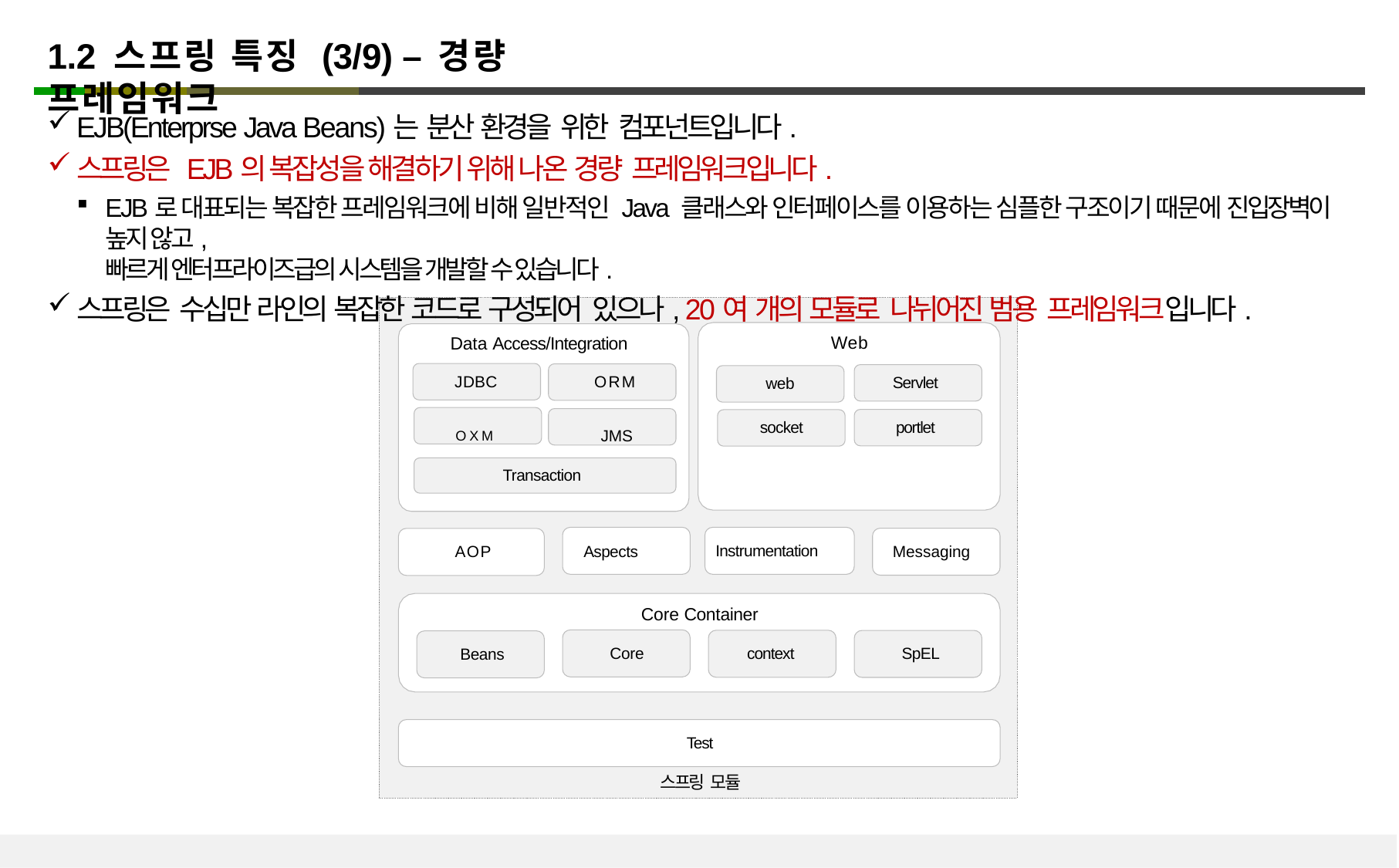

# 1.2 스프링 특징 (3/9) – 경량 프레임워크
EJB(Enterprse Java Beans)는 분산 환경을 위한 컴포넌트입니다.
스프링은 EJB의 복잡성을 해결하기 위해 나온 경량 프레임워크입니다.
EJB로 대표되는 복잡한 프레임워크에 비해 일반적인 Java 클래스와 인터페이스를 이용하는 심플한 구조이기 때문에 진입장벽이 높지 않고,
빠르게 엔터프라이즈급의 시스템을 개발할 수 있습니다.
스프링은 수십만 라인의  복잡한  코드로  구성되어  있으나, 20여 개의 모듈로  나뉘어진 범용 프레임워크입니다.

Web
Data Access/Integration
JDBC	ORM

OXM	JMS

Servlet
web

portlet
socket

Transaction

Instrumentation
AOP
Aspects
Messaging

Core Container

Core
context
SpEL
Beans

Test

스프링 모듈